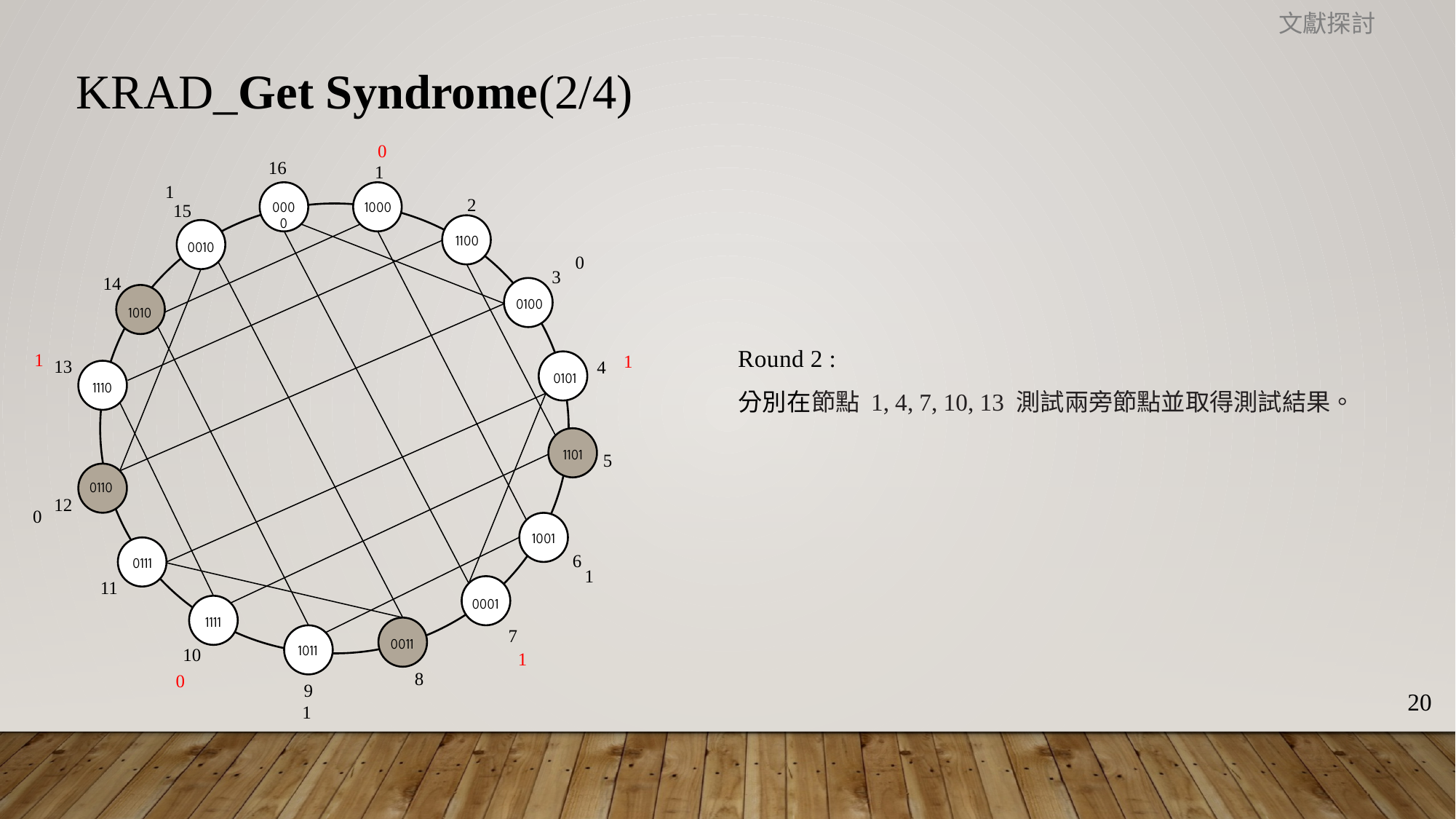

文獻探討
KRAD_Get Syndrome(2/4)
0
16
1

2
0000
1000
15

1100
0010
3
14

0100
1010
13
4

0101
1110

1101
5

0110
12

1001

6
0111
11

0001

1111

7

0011
1011
10
8
9
1
0
Round 2 :
分別在節點 1, 4, 7, 10, 13 測試兩旁節點並取得測試結果。
1
1
0
1
1
0
20
1